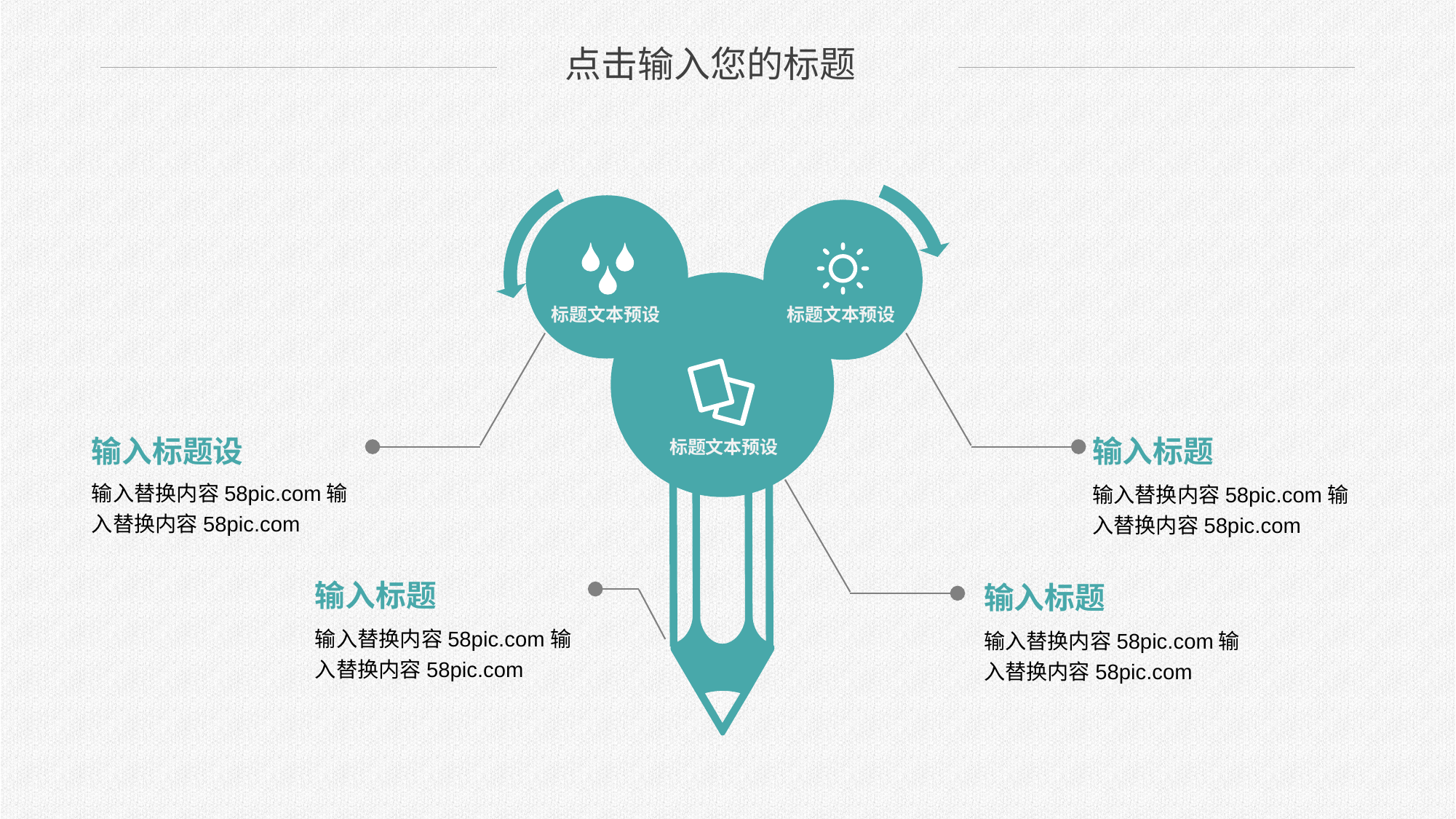

点击输入您的标题

标题文本预设
标题文本预设

输入标题设
输入替换内容58pic.com输入替换内容58pic.com
输入标题
输入替换内容58pic.com输入替换内容58pic.com
标题文本预设
输入标题
输入替换内容58pic.com输入替换内容58pic.com
输入标题
输入替换内容58pic.com输入替换内容58pic.com